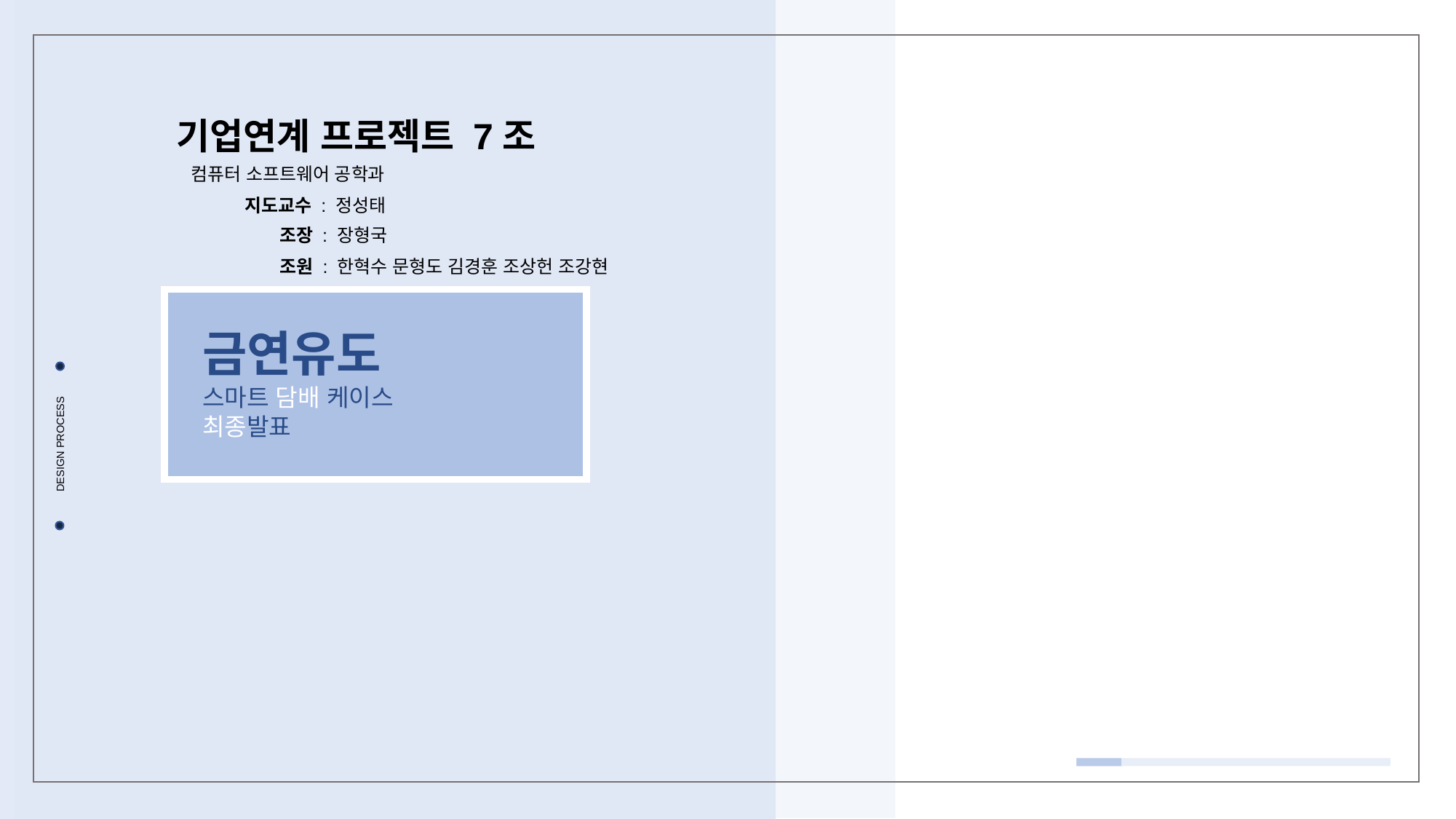

기업연계 프로젝트 7조

컴퓨터 소프트웨어 공학과
지도교수 : 정성태
조장 : 장형국
조원 : 한혁수 문형도 김경훈 조상헌 조강현

금연유도
스마트 담배 케이스
최종발표

DESIGN PROCESS